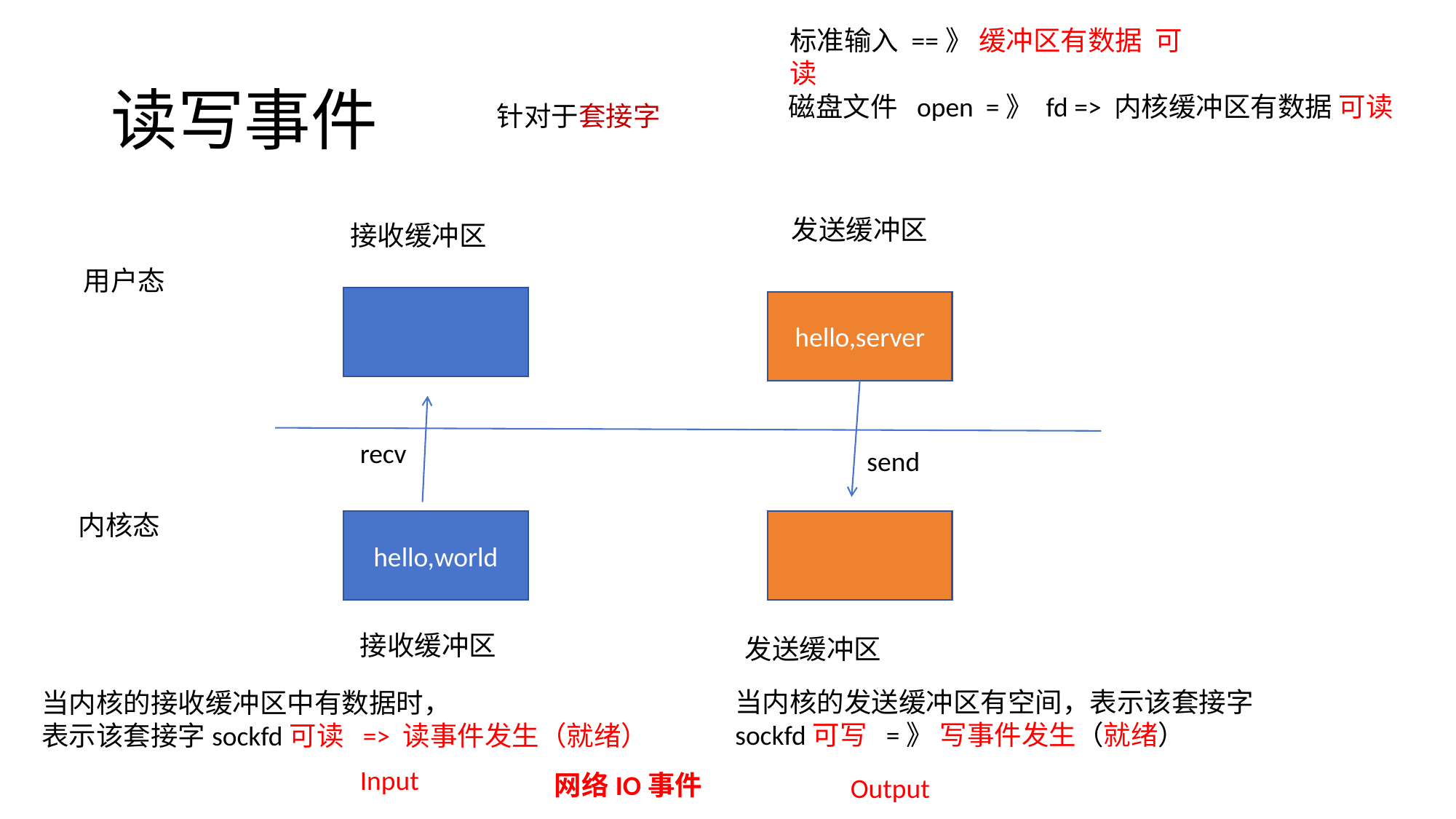

标准输入 ==》 缓冲区有数据  可读
# 读写事件
磁盘文件  open  =》 fd => 内核缓冲区有数据 可读
针对于套接字
发送缓冲区
接收缓冲区
用户态

hello,server
recv
send
内核态
hello,world

接收缓冲区
发送缓冲区
当内核的发送缓冲区有空间，表示该套接字sockfd可写  =》 写事件发生（就绪）
当内核的接收缓冲区中有数据时，
表示该套接字sockfd可读  => 读事件发生（就绪）
Input
网络IO事件
Output